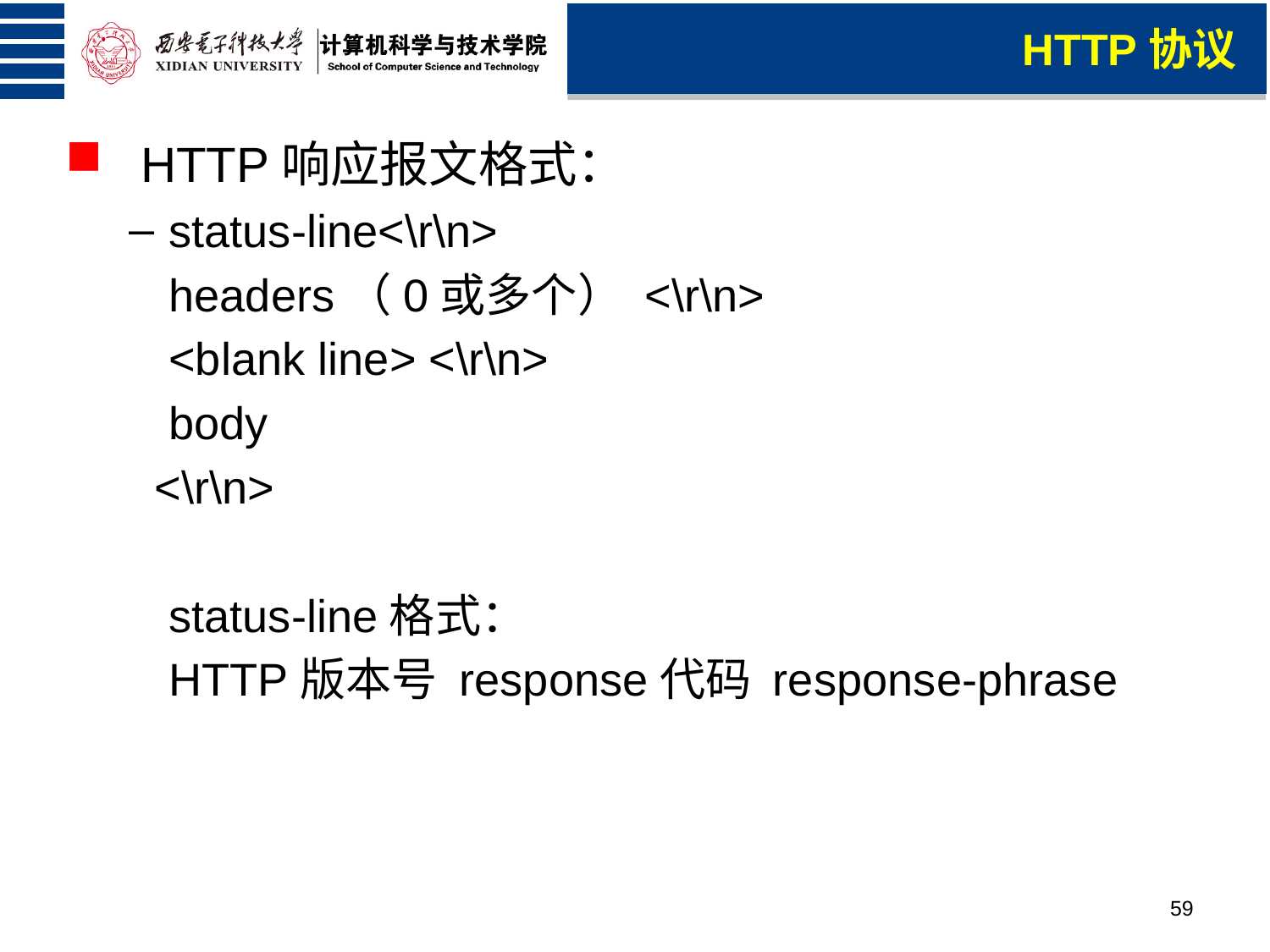

HTTP协议
  HTTP响应报文格式：
status-line<\r\n>
	headers（0或多个） <\r\n>
	<blank line> <\r\n>
	body
  <\r\n>

	status-line格式：
	HTTP版本号 response代码 response-phrase
59